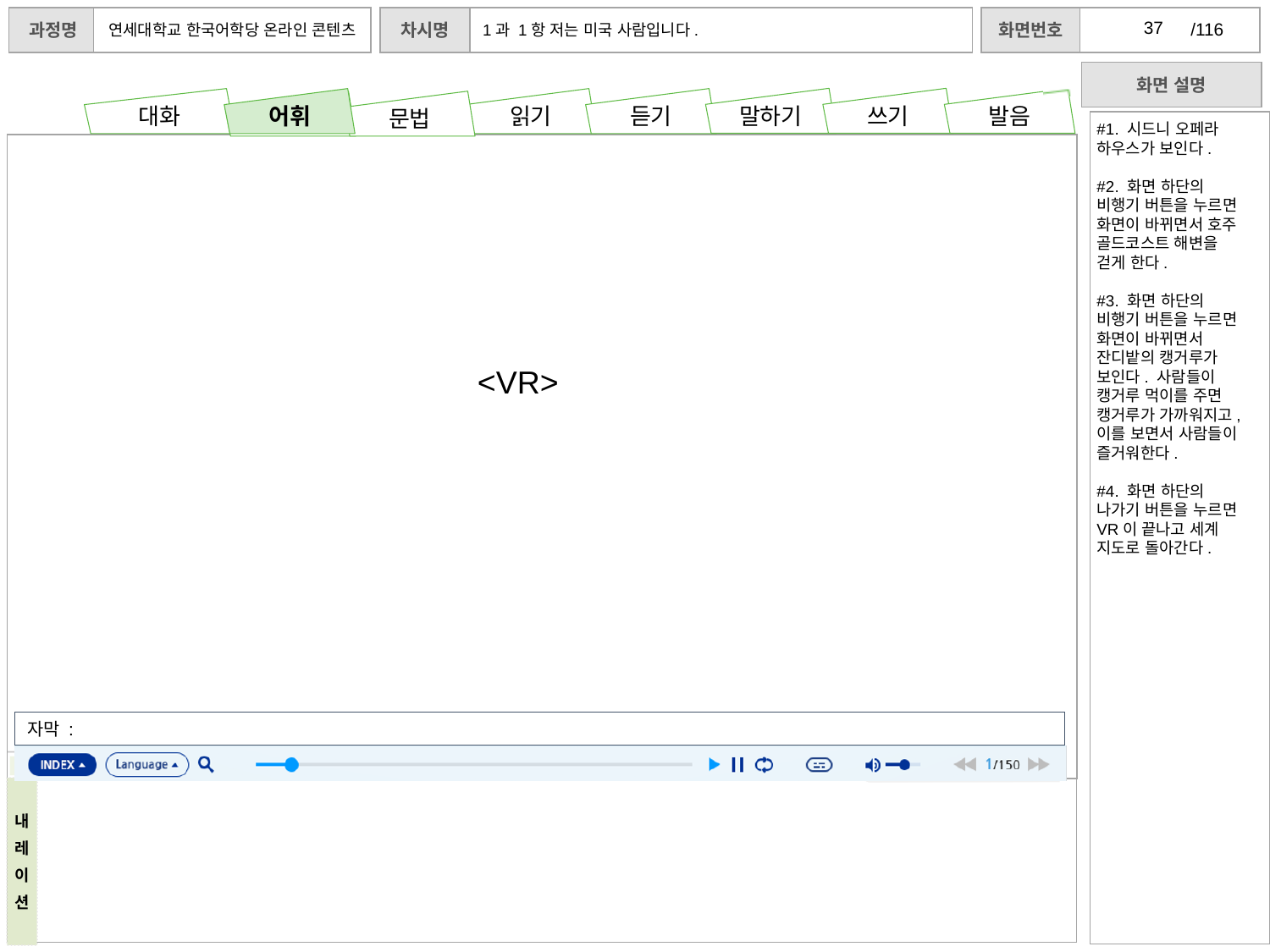

37
어휘
#1. 시드니 오페라 하우스가 보인다.

#2. 화면 하단의 비행기 버튼을 누르면 화면이 바뀌면서 호주 골드코스트 해변을 걷게 한다.

#3. 화면 하단의 비행기 버튼을 누르면 화면이 바뀌면서 잔디밭의 캥거루가 보인다. 사람들이 캥거루 먹이를 주면 캥거루가 가까워지고, 이를 보면서 사람들이 즐거워한다.

#4. 화면 하단의 나가기 버튼을 누르면 VR이 끝나고 세계 지도로 돌아간다.
<VR>